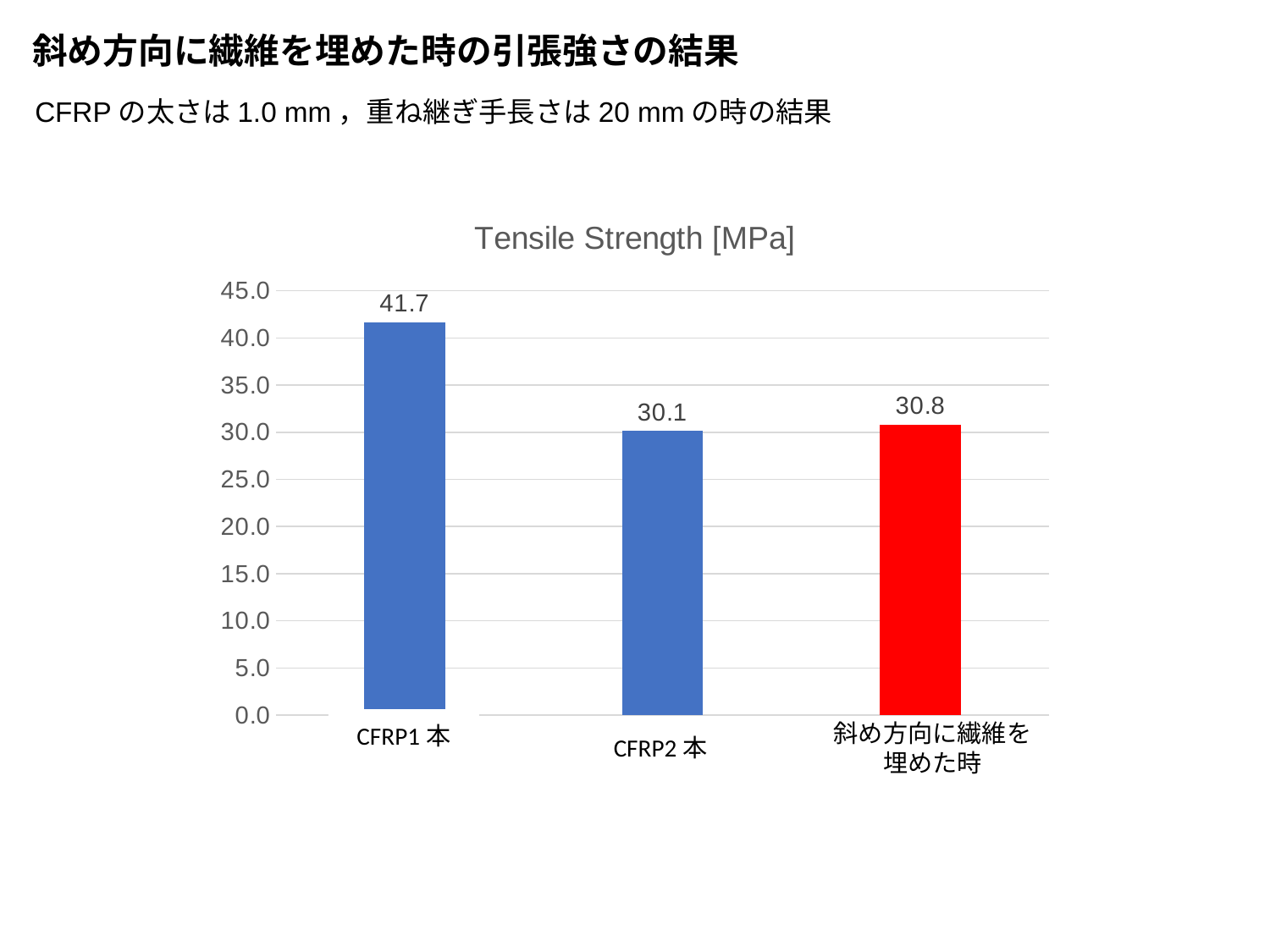

斜め方向に繊維を埋めた時の引張強さの結果
CFRPの太さは1.0 mm，重ね継ぎ手長さは20 mmの時の結果

### Chart: Tensile Strength [MPa]

| Category | tensile |
|---|---|
| c1 | 41.66214285714285 |
| c2_l20 | 30.13657142857143 |
| kasa_l20 | 30.79985714285714 |
CFRP1本
CFRP2本
斜め方向に繊維を
埋めた時